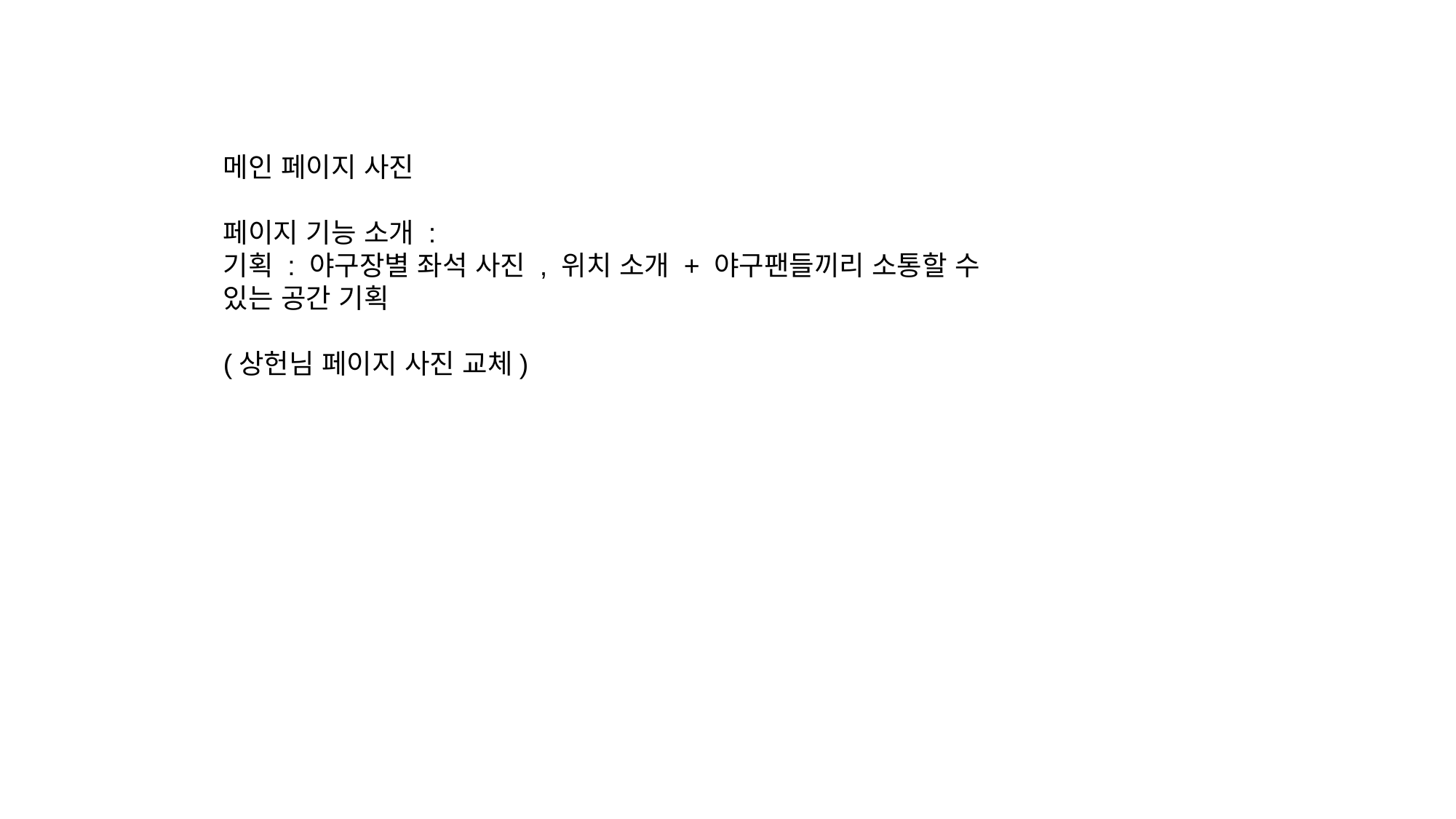

메인 페이지 사진

페이지 기능 소개 :
기획 : 야구장별 좌석 사진 , 위치 소개 + 야구팬들끼리 소통할 수 있는 공간 기획

(상헌님 페이지 사진 교체)